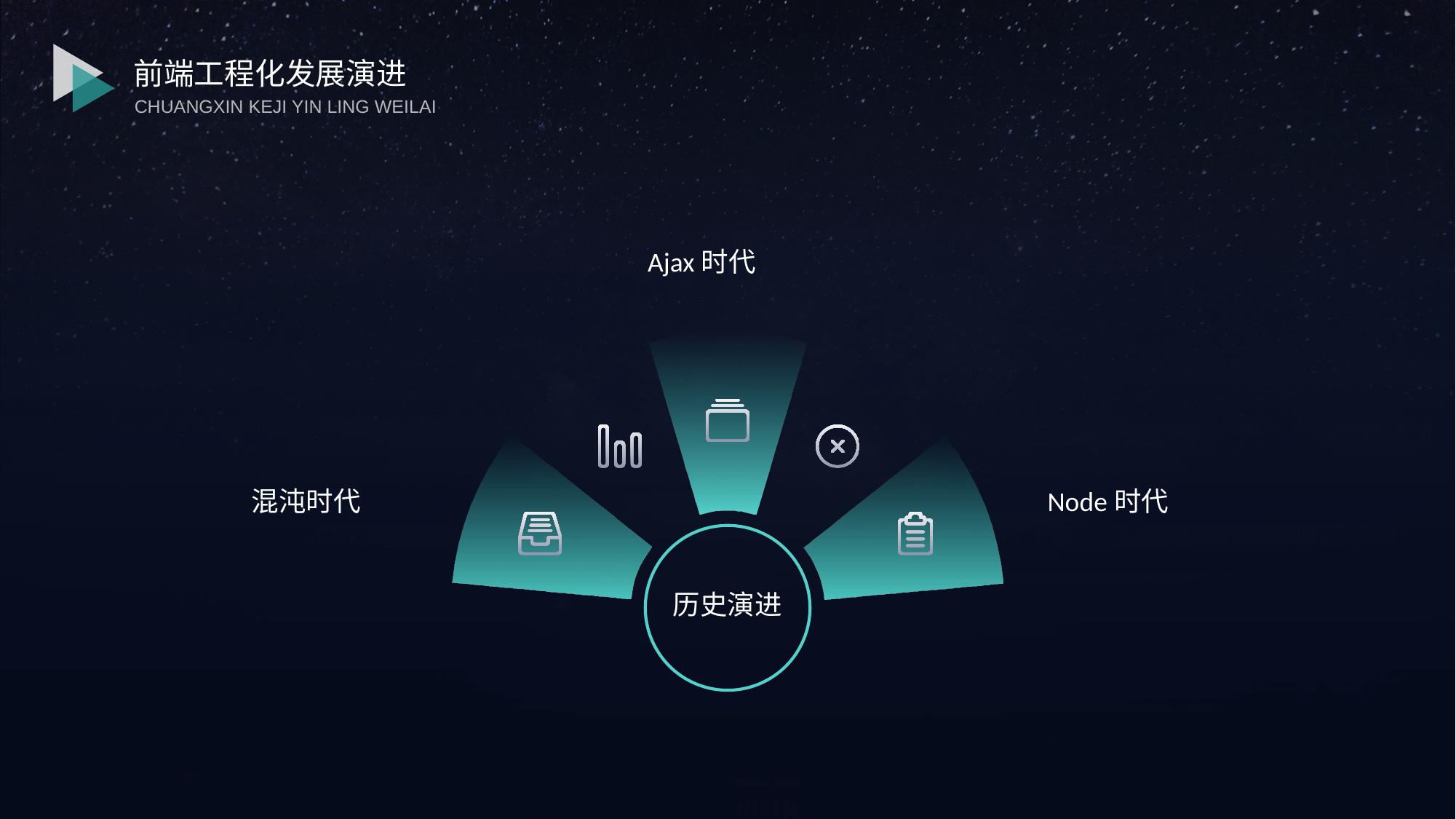

前端工程化发展演进
CHUANGXIN KEJI YIN LING WEILAI
Ajax时代

混沌时代
Node时代

历史演进